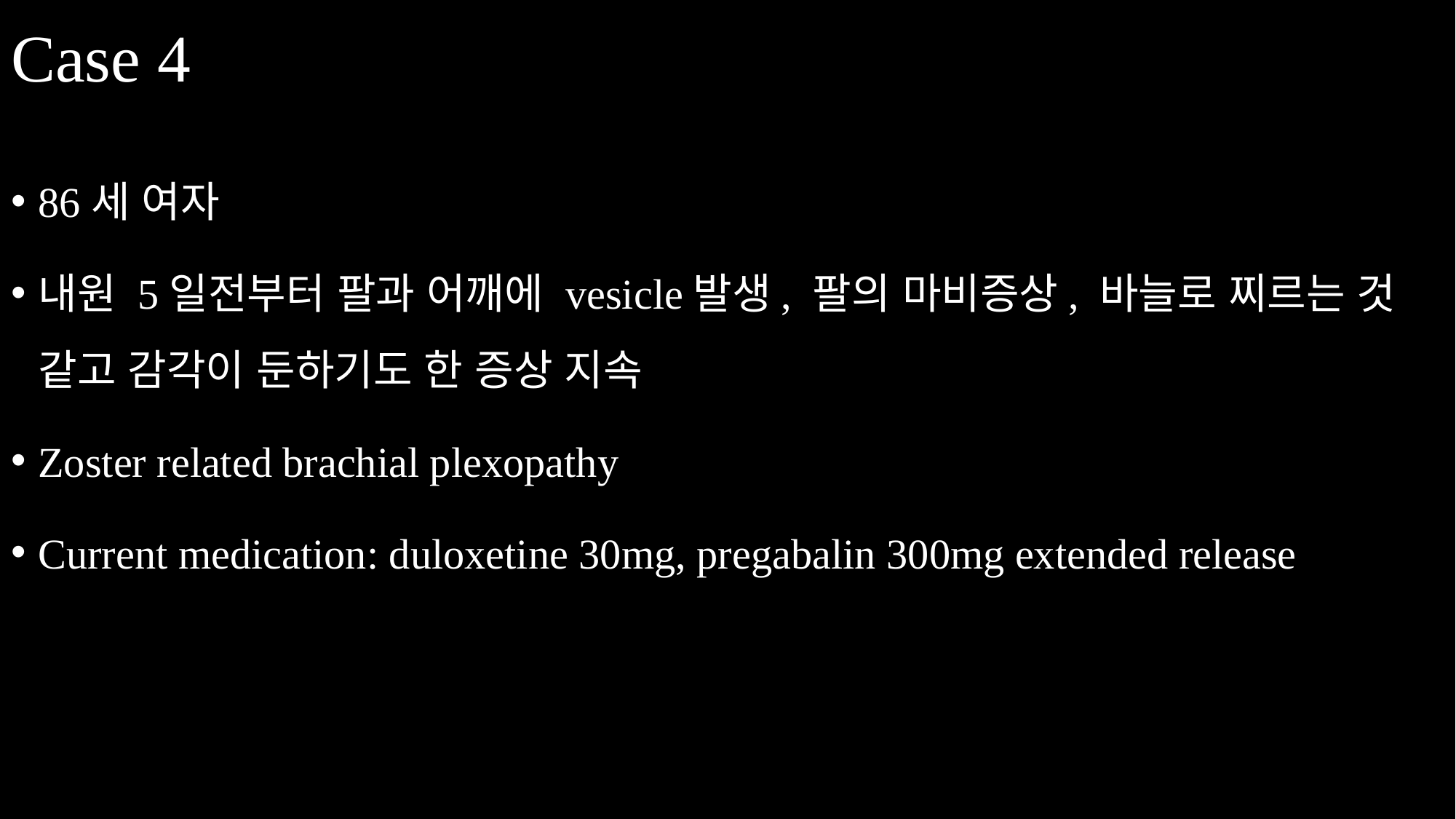

# Case 4
86세 여자
내원 5일전부터 팔과 어깨에 vesicle발생, 팔의 마비증상, 바늘로 찌르는 것 같고 감각이 둔하기도 한 증상 지속
Zoster related brachial plexopathy
Current medication: duloxetine 30mg, pregabalin 300mg extended release